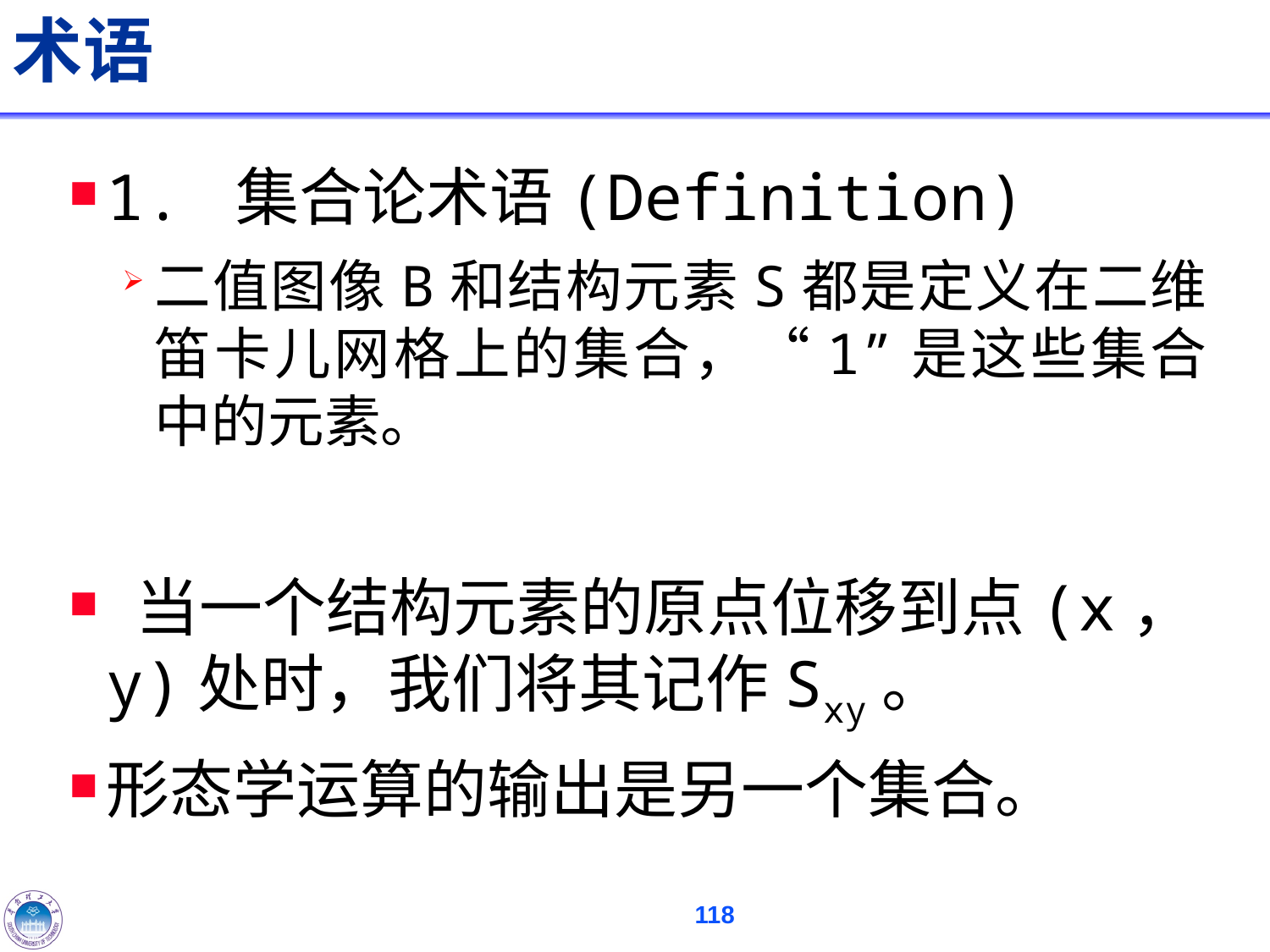

# 术语
1. 集合论术语(Definition)
二值图像B和结构元素S都是定义在二维笛卡儿网格上的集合，“1”是这些集合中的元素。

 当一个结构元素的原点位移到点(x，y)处时，我们将其记作Sxy。
形态学运算的输出是另一个集合。